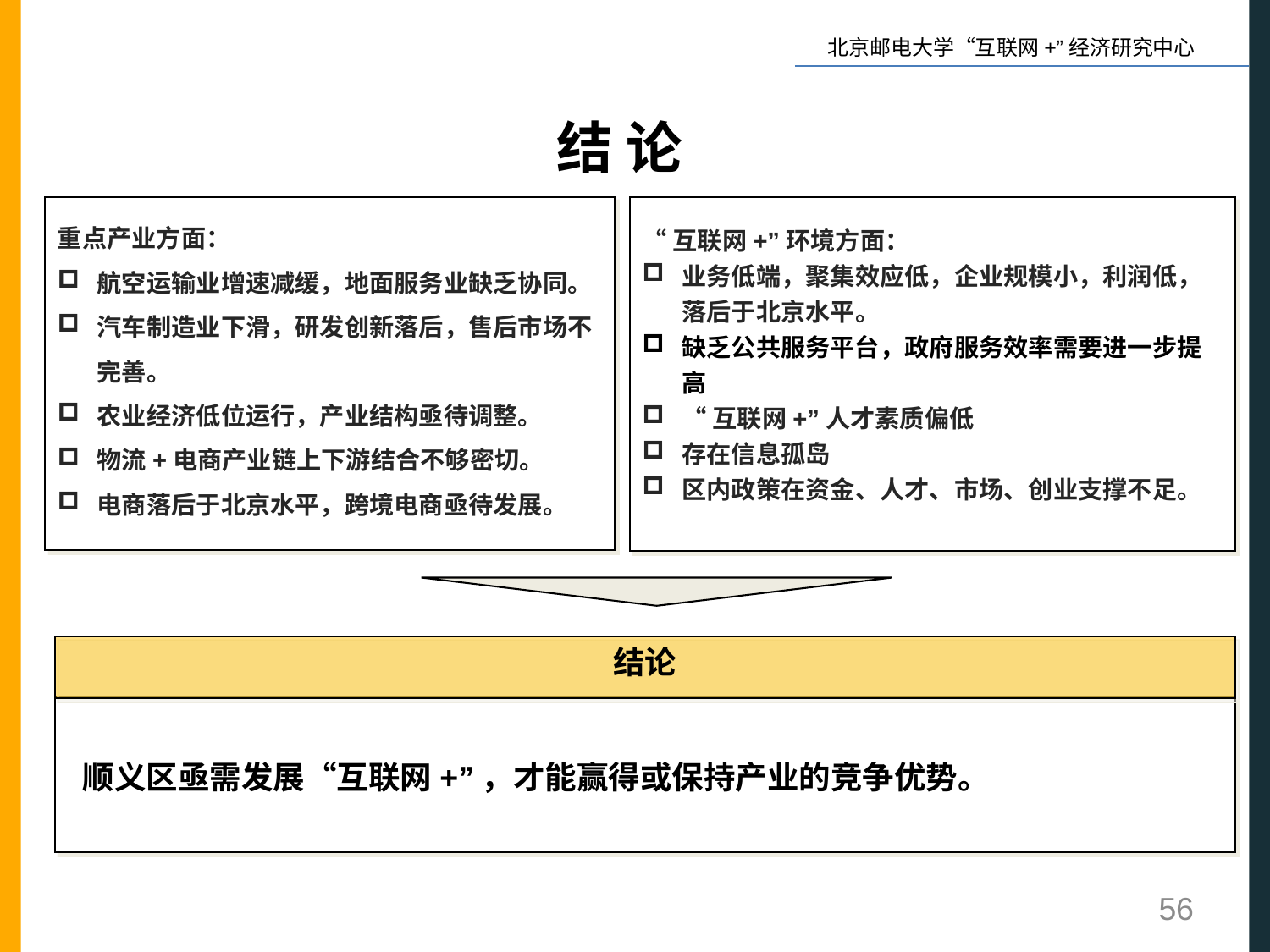

结 论
重点产业方面：
航空运输业增速减缓，地面服务业缺乏协同。
汽车制造业下滑，研发创新落后，售后市场不完善。
农业经济低位运行，产业结构亟待调整。
物流+电商产业链上下游结合不够密切。
电商落后于北京水平，跨境电商亟待发展。

“互联网+”环境方面：
业务低端，聚集效应低，企业规模小，利润低，落后于北京水平。
缺乏公共服务平台，政府服务效率需要进一步提高
“互联网+”人才素质偏低
存在信息孤岛
区内政策在资金、人才、市场、创业支撑不足。

结论

顺义区亟需发展“互联网+”，才能赢得或保持产业的竞争优势。
56